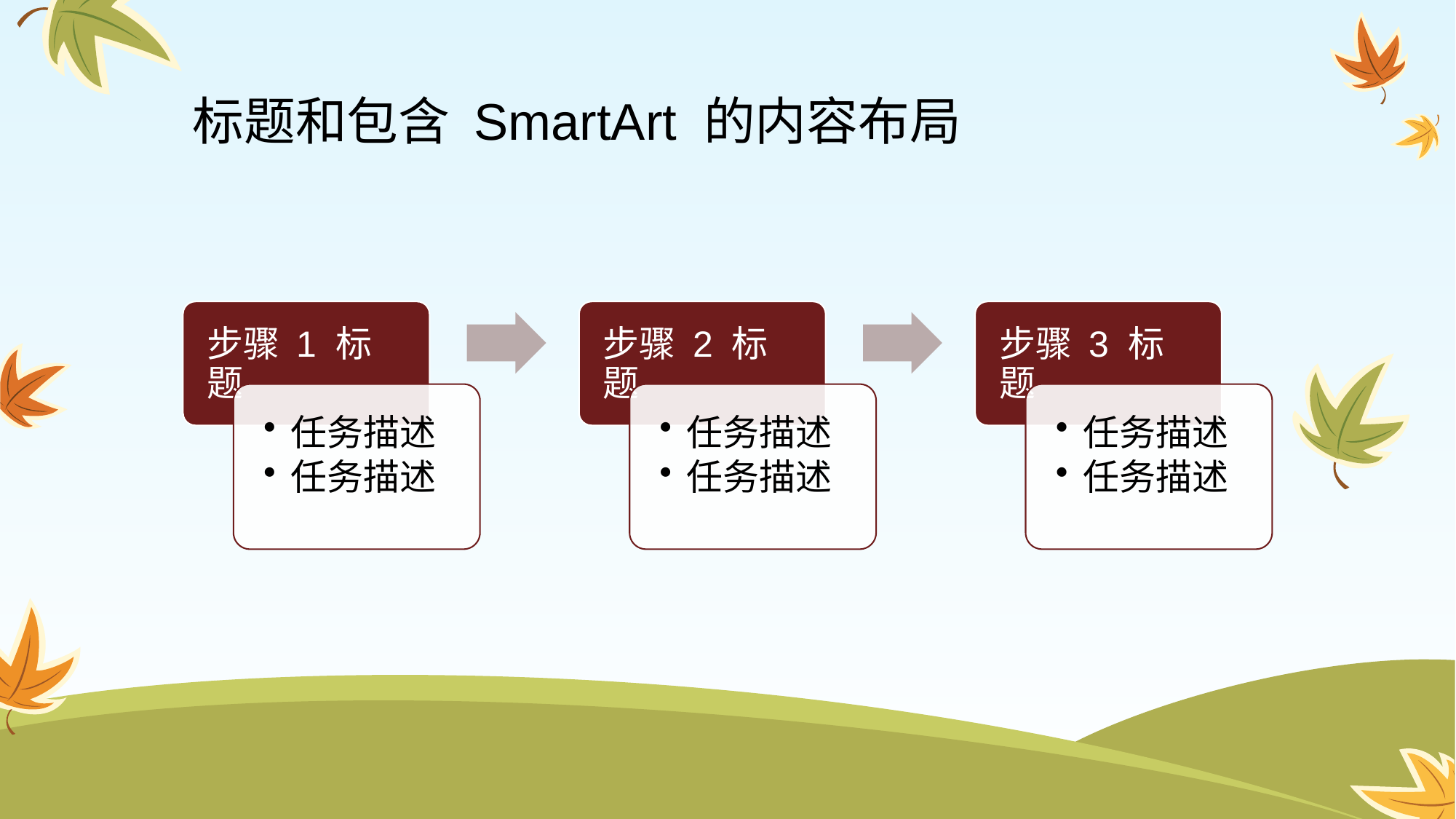

# 标题和包含 SmartArt 的内容布局
步骤 1 标题
任务描述
任务描述

步骤 2 标题
任务描述
任务描述

步骤 3 标题
任务描述
任务描述